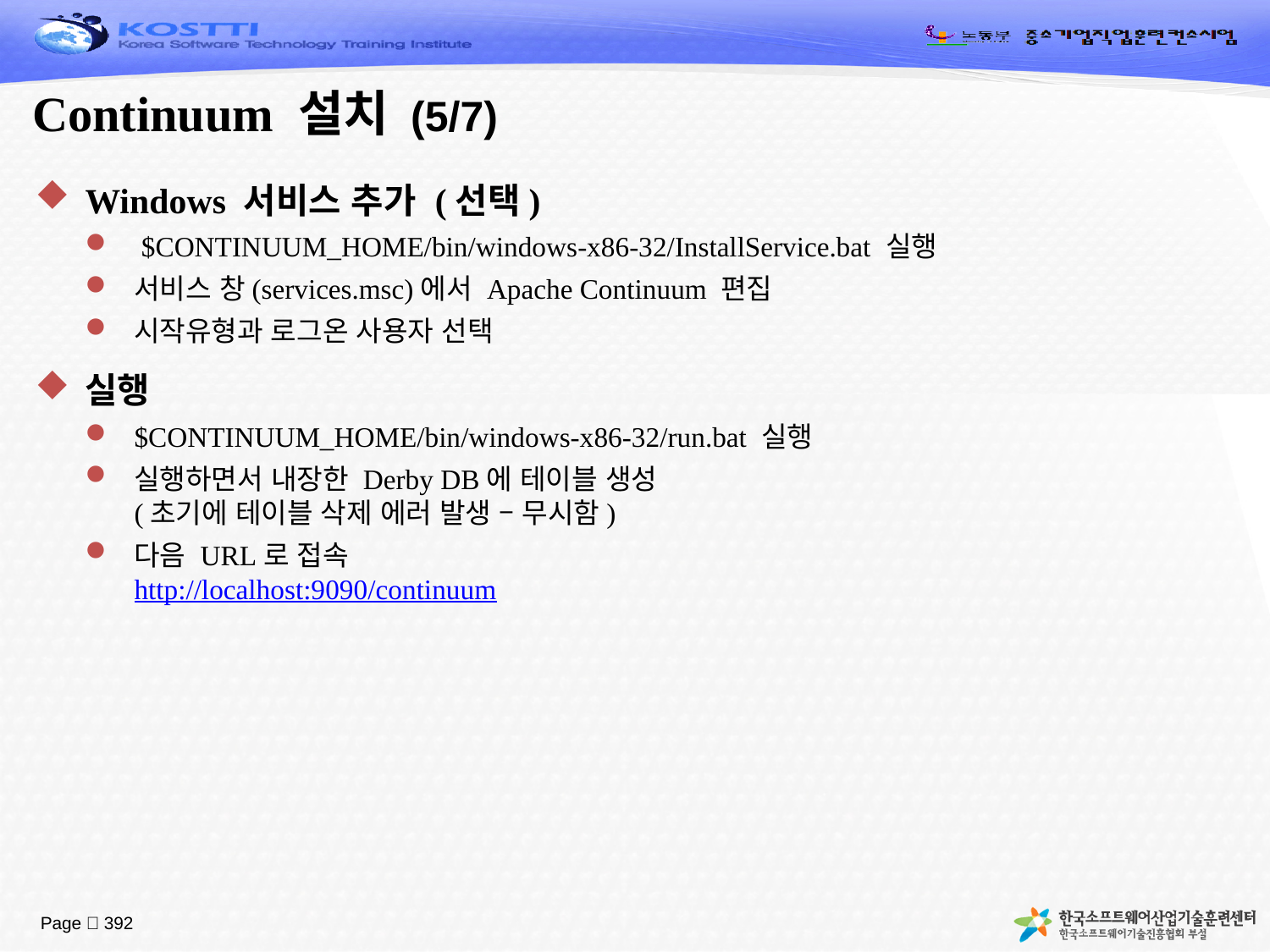

# Continuum 설치 (5/7)
Windows 서비스 추가 (선택)
 $CONTINUUM_HOME/bin/windows-x86-32/InstallService.bat 실행
서비스 창(services.msc)에서 Apache Continuum 편집
시작유형과 로그온 사용자 선택
실행
$CONTINUUM_HOME/bin/windows-x86-32/run.bat 실행
실행하면서 내장한 Derby DB에 테이블 생성
(초기에 테이블 삭제 에러 발생 – 무시함)
다음 URL로 접속
http://localhost:9090/continuum